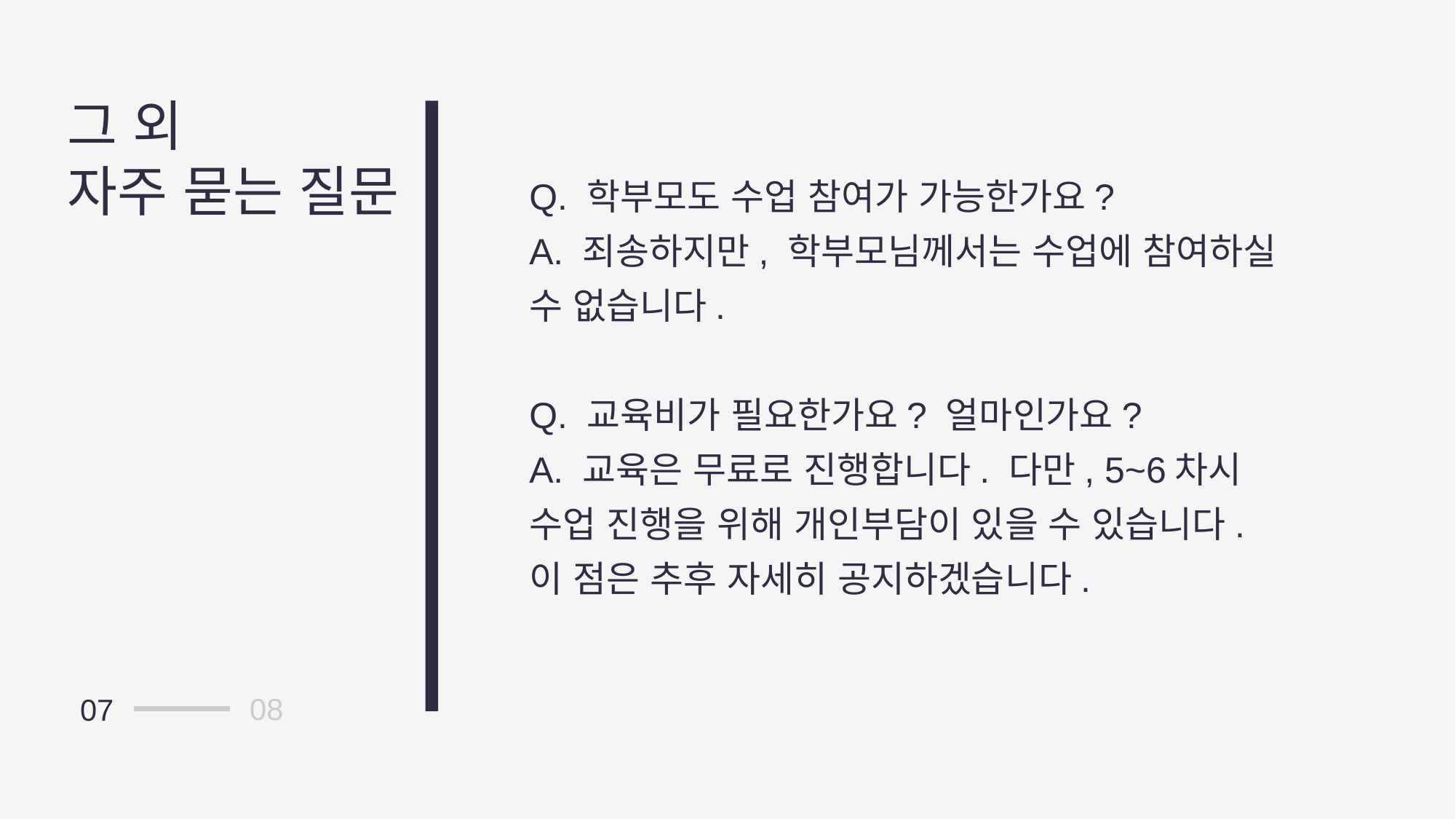

그 외
자주 묻는 질문

Q. 학부모도 수업 참여가 가능한가요?
A. 죄송하지만, 학부모님께서는 수업에 참여하실 수 없습니다.

Q. 교육비가 필요한가요? 얼마인가요?
A. 교육은 무료로 진행합니다. 다만, 5~6차시 수업 진행을 위해 개인부담이 있을 수 있습니다. 이 점은 추후 자세히 공지하겠습니다.
08
07